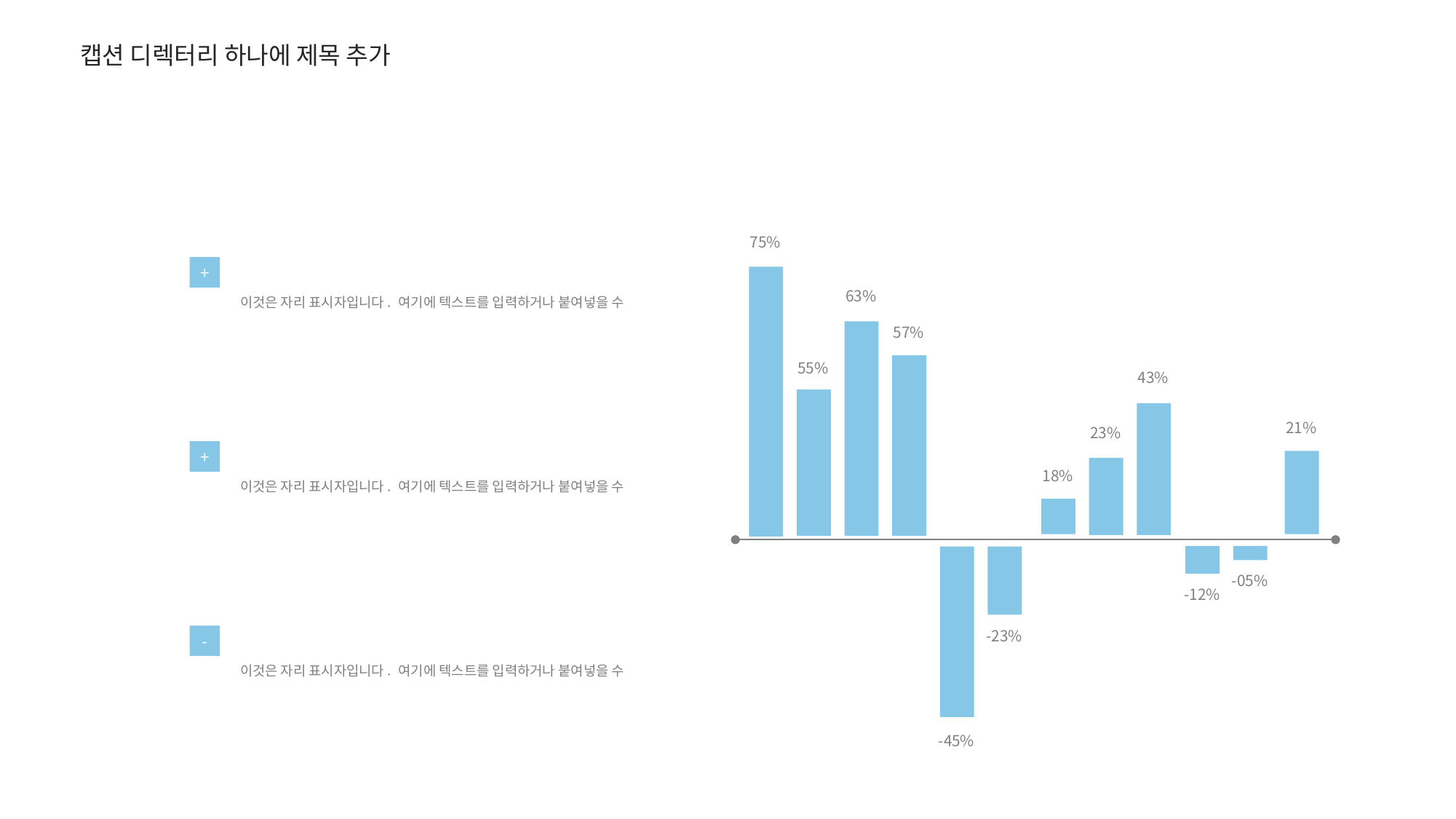

캡션 디렉터리 하나에 제목 추가
75%
+
+
-

63%
이것은 자리 표시자입니다. 여기에 텍스트를 입력하거나 붙여넣을 수
57%
55%
43%
21%
23%
18%
이것은 자리 표시자입니다. 여기에 텍스트를 입력하거나 붙여넣을 수
-05%
-12%
-23%
이것은 자리 표시자입니다. 여기에 텍스트를 입력하거나 붙여넣을 수
-45%